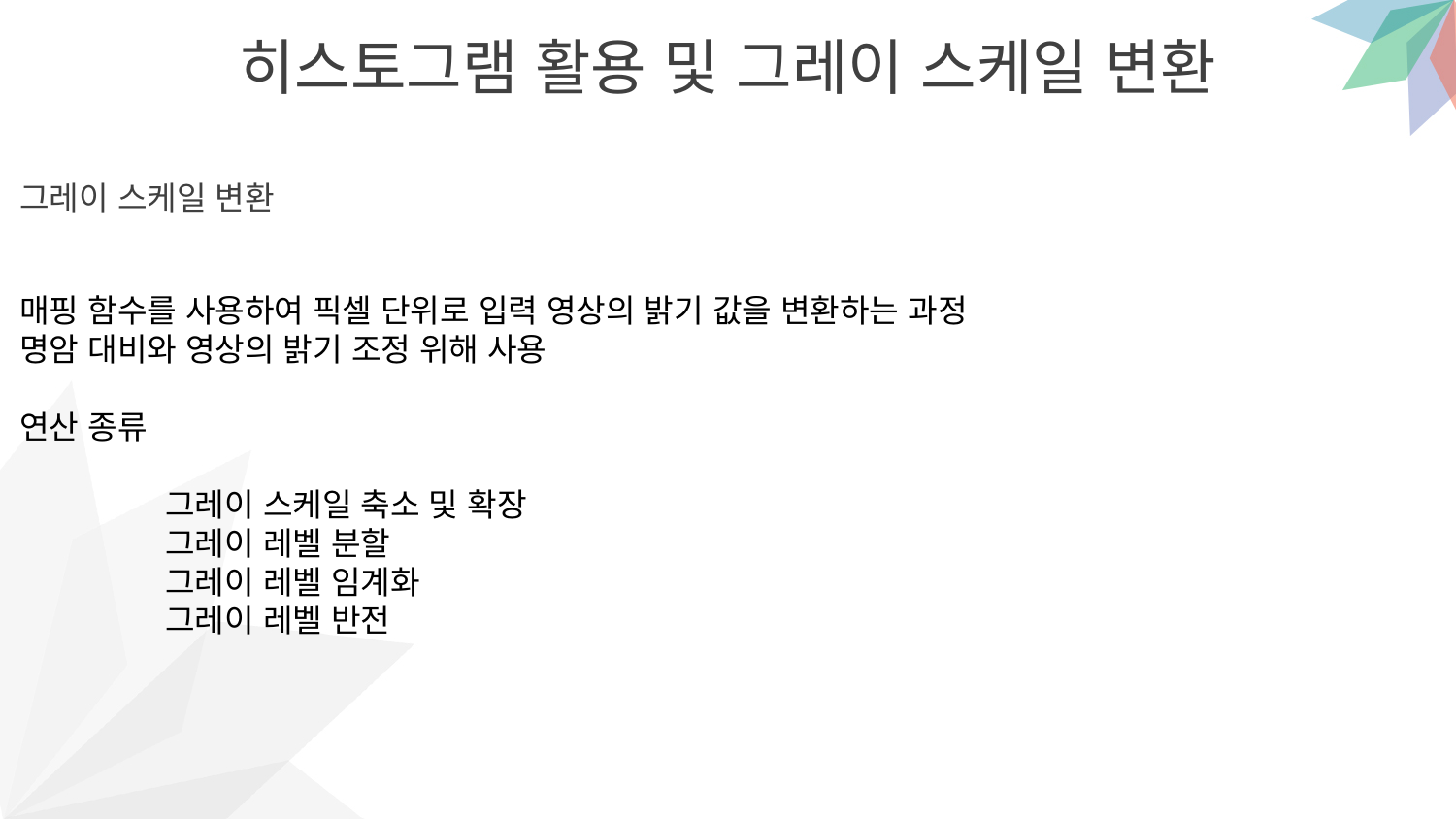

히스토그램 활용 및 그레이 스케일 변환
그레이 스케일 변환
매핑 함수를 사용하여 픽셀 단위로 입력 영상의 밝기 값을 변환하는 과정
명암 대비와 영상의 밝기 조정 위해 사용

연산 종류

	그레이 스케일 축소 및 확장
	그레이 레벨 분할
	그레이 레벨 임계화
	그레이 레벨 반전